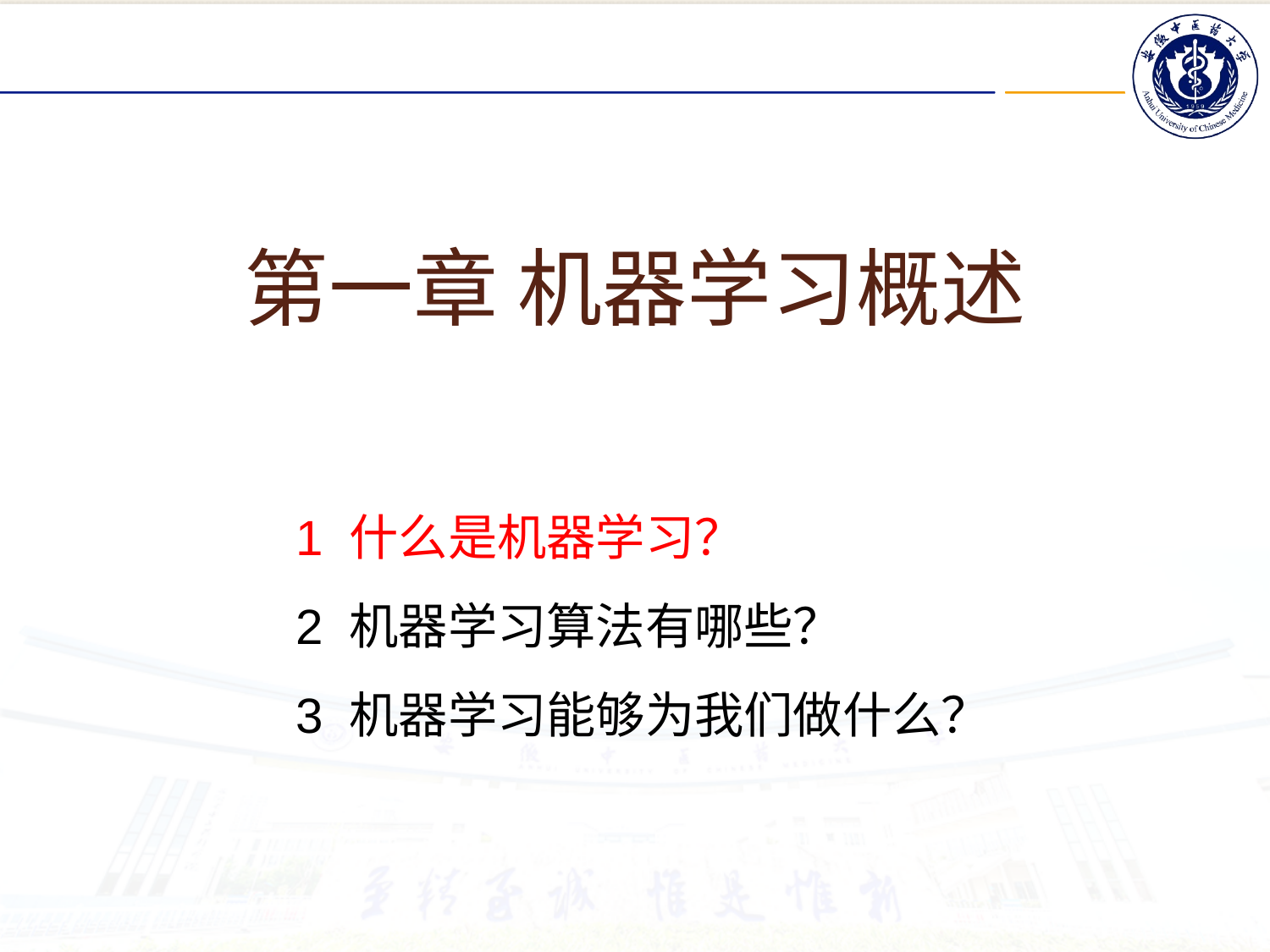

# 第一章 机器学习概述
1 什么是机器学习？
2 机器学习算法有哪些？
3 机器学习能够为我们做什么？